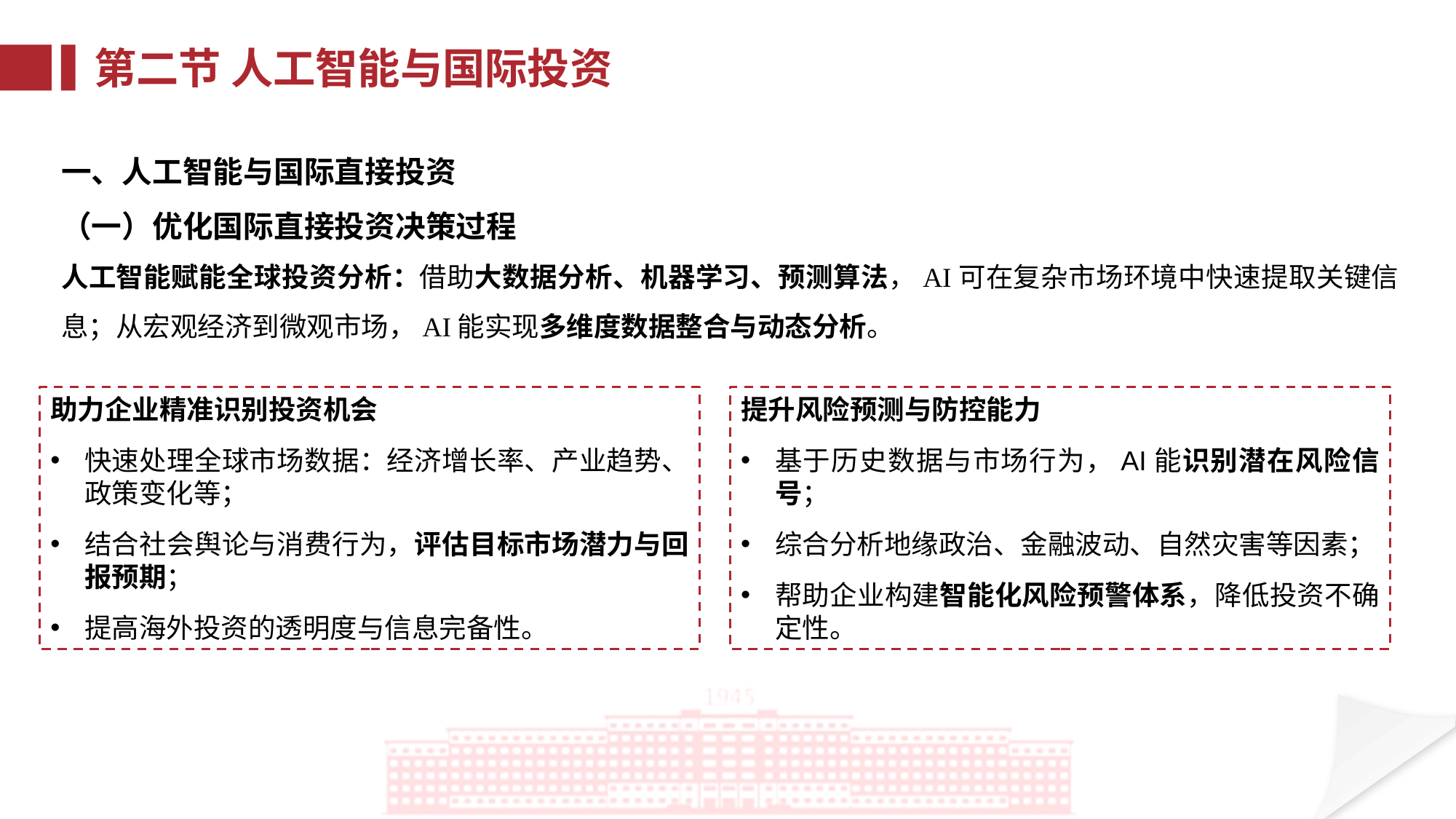

第二节 人工智能与国际投资
一、人工智能与国际直接投资
（一）优化国际直接投资决策过程
人工智能赋能全球投资分析：借助大数据分析、机器学习、预测算法，AI可在复杂市场环境中快速提取关键信息；从宏观经济到微观市场，AI能实现多维度数据整合与动态分析。
助力企业精准识别投资机会
快速处理全球市场数据：经济增长率、产业趋势、政策变化等；
结合社会舆论与消费行为，评估目标市场潜力与回报预期；
提高海外投资的透明度与信息完备性。
提升风险预测与防控能力
基于历史数据与市场行为，AI能识别潜在风险信号；
综合分析地缘政治、金融波动、自然灾害等因素；
帮助企业构建智能化风险预警体系，降低投资不确定性。